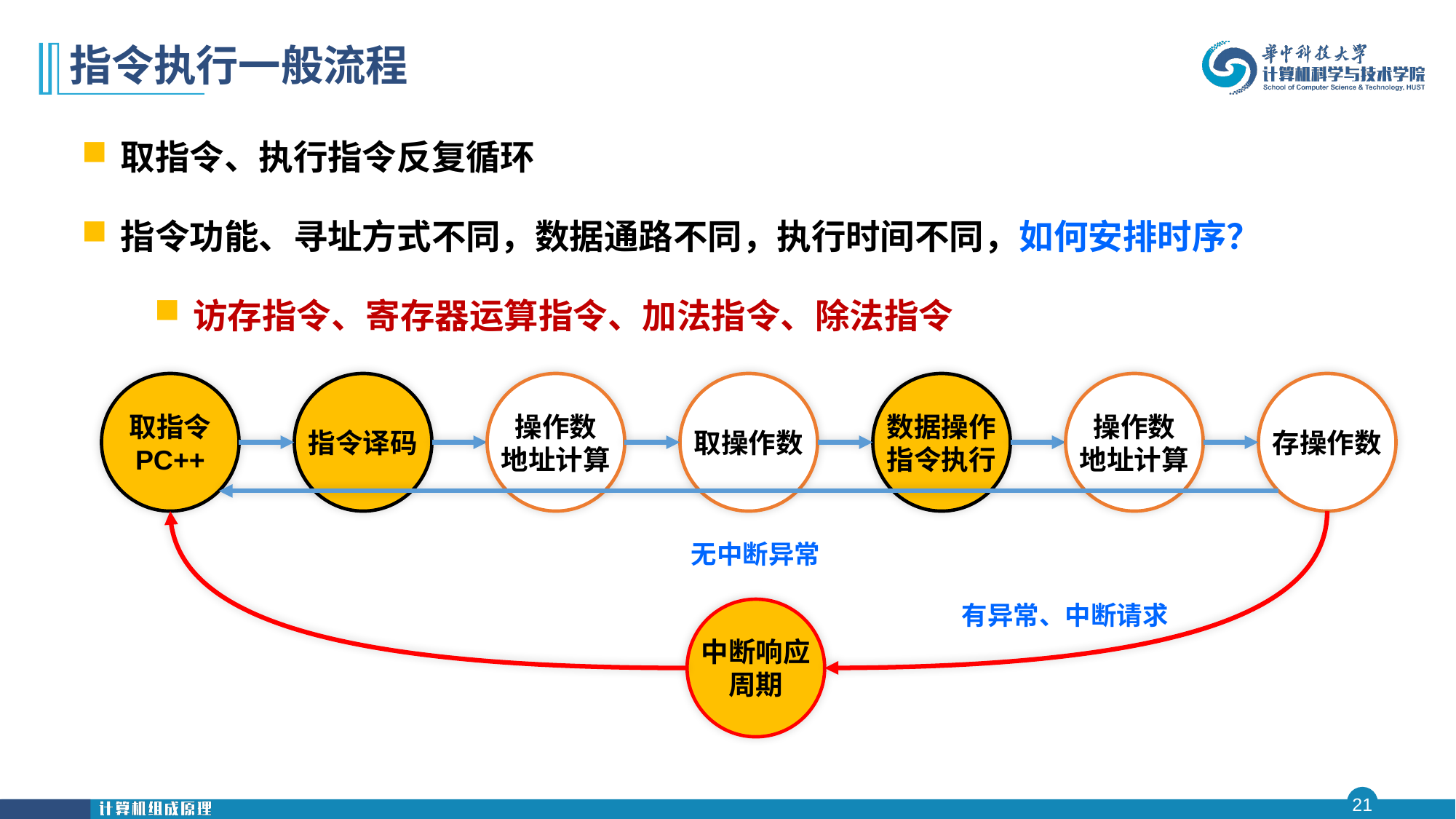

# 指令执行一般流程
取指令、执行指令反复循环
指令功能、寻址方式不同，数据通路不同，执行时间不同，如何安排时序？
访存指令、寄存器运算指令、加法指令、除法指令
取指令
PC++
指令译码
操作数
地址计算
取操作数
数据操作
指令执行
操作数
地址计算
存操作数
无中断异常
有异常、中断请求
中断响应
周期